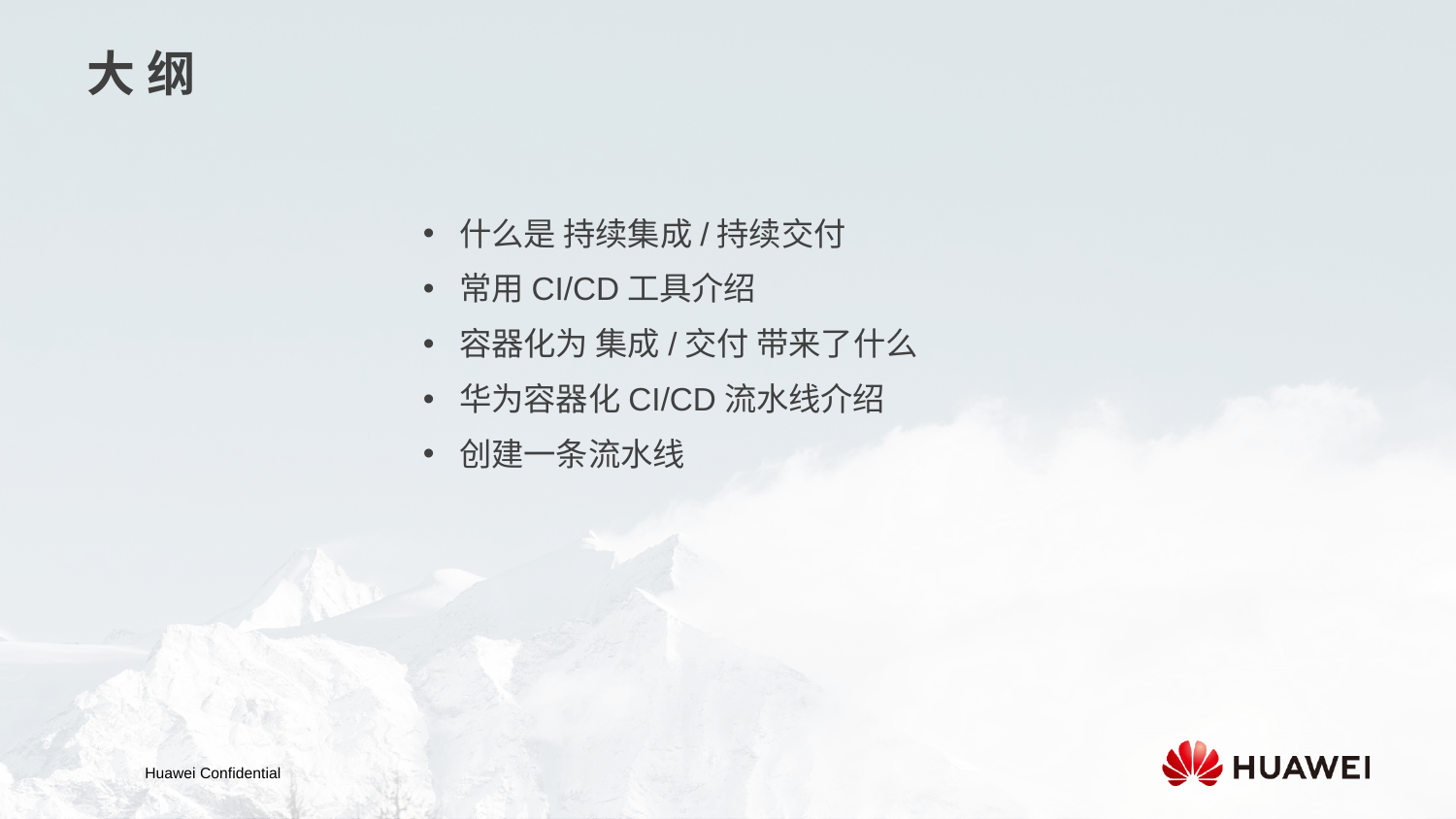

大 纲
什么是 持续集成/持续交付
常用CI/CD工具介绍
容器化为 集成/交付 带来了什么
华为容器化CI/CD流水线介绍
创建一条流水线